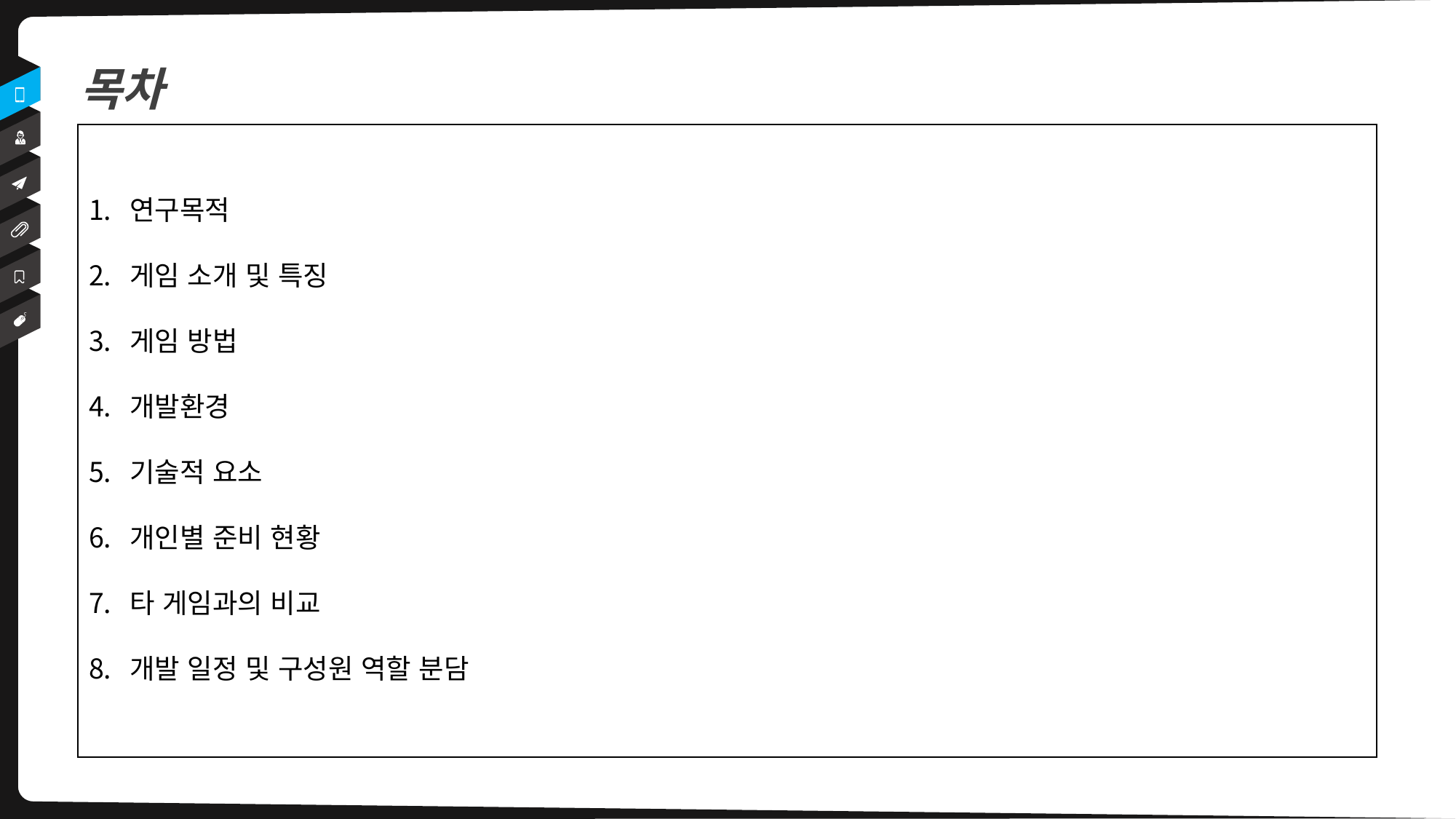

목차

연구목적

게임 소개 및 특징

게임 방법

개발환경

기술적 요소

개인별 준비 현황

타 게임과의 비교

개발 일정 및 구성원 역할 분담